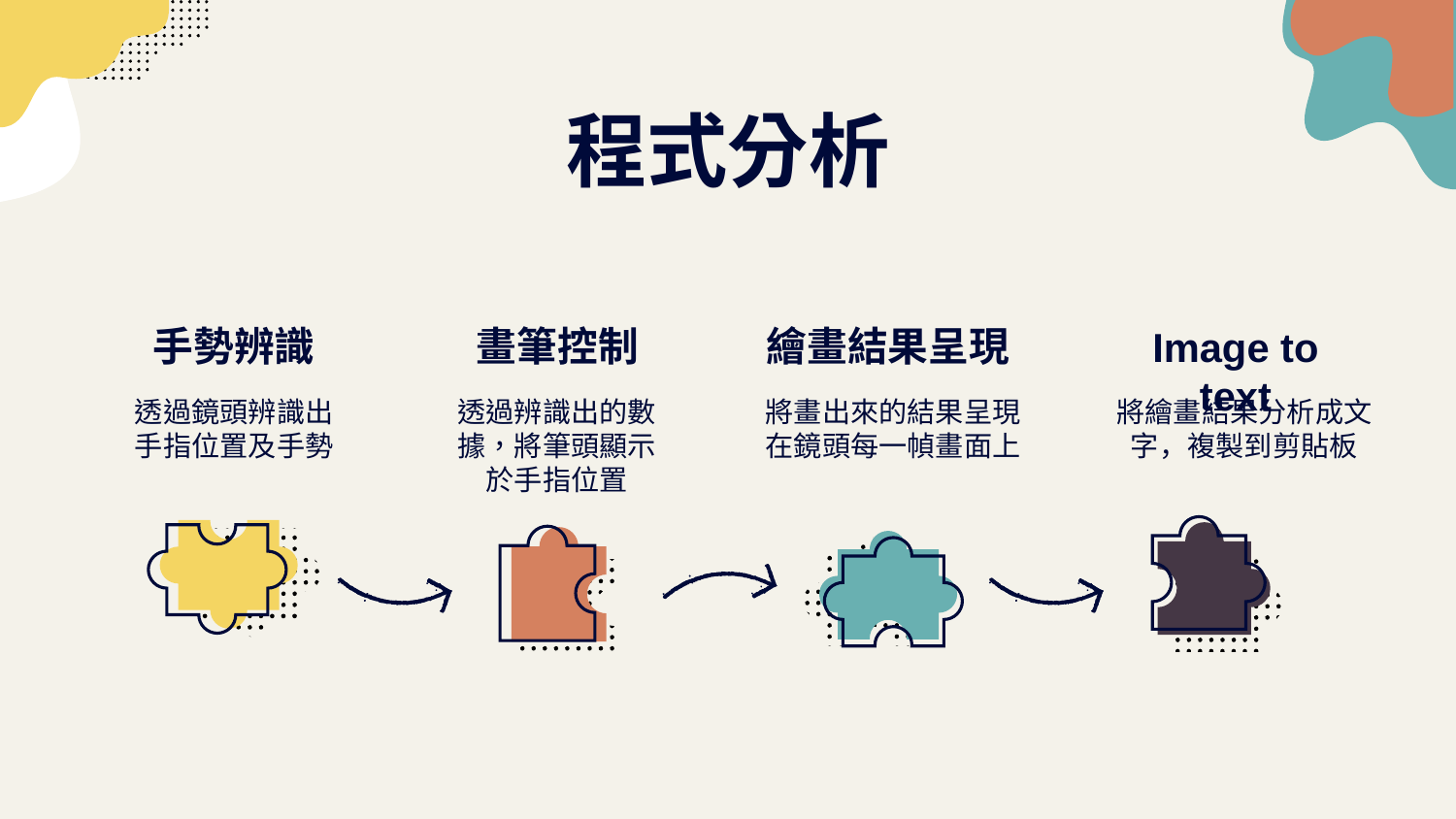

# 程式分析
手勢辨識
畫筆控制
繪畫結果呈現
Image to text
透過鏡頭辨識出手指位置及手勢
透過辨識出的數據，將筆頭顯示於手指位置
將畫出來的結果呈現在鏡頭每一幀畫面上
將繪畫結果分析成文字，複製到剪貼板